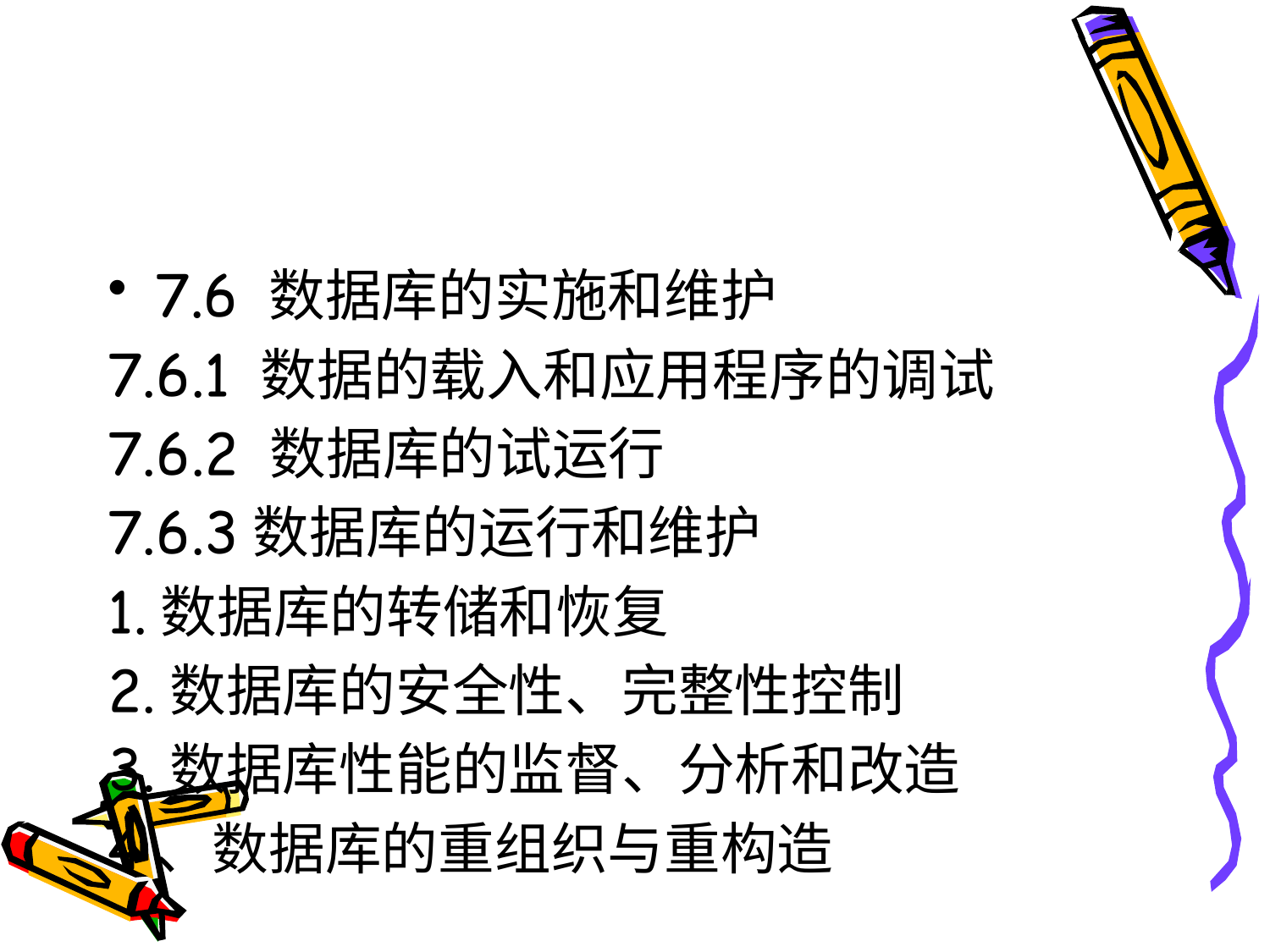

#
7.6 数据库的实施和维护
7.6.1 数据的载入和应用程序的调试
7.6.2 数据库的试运行
7.6.3数据库的运行和维护
1.数据库的转储和恢复
2.数据库的安全性、完整性控制
3.数据库性能的监督、分析和改造
4、数据库的重组织与重构造